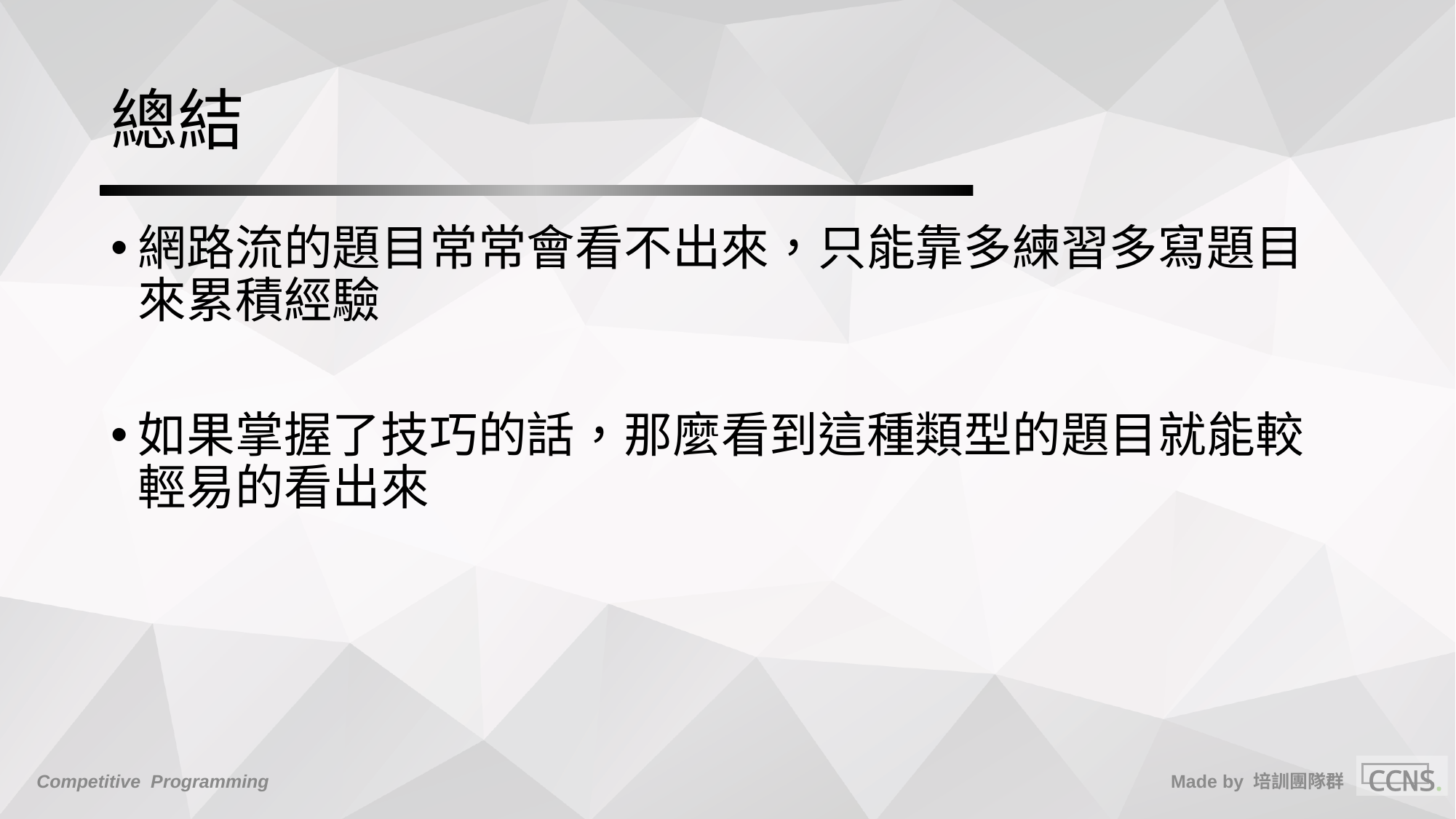

# 總結
網路流的題目常常會看不出來，只能靠多練習多寫題目來累積經驗

如果掌握了技巧的話，那麼看到這種類型的題目就能較輕易的看出來